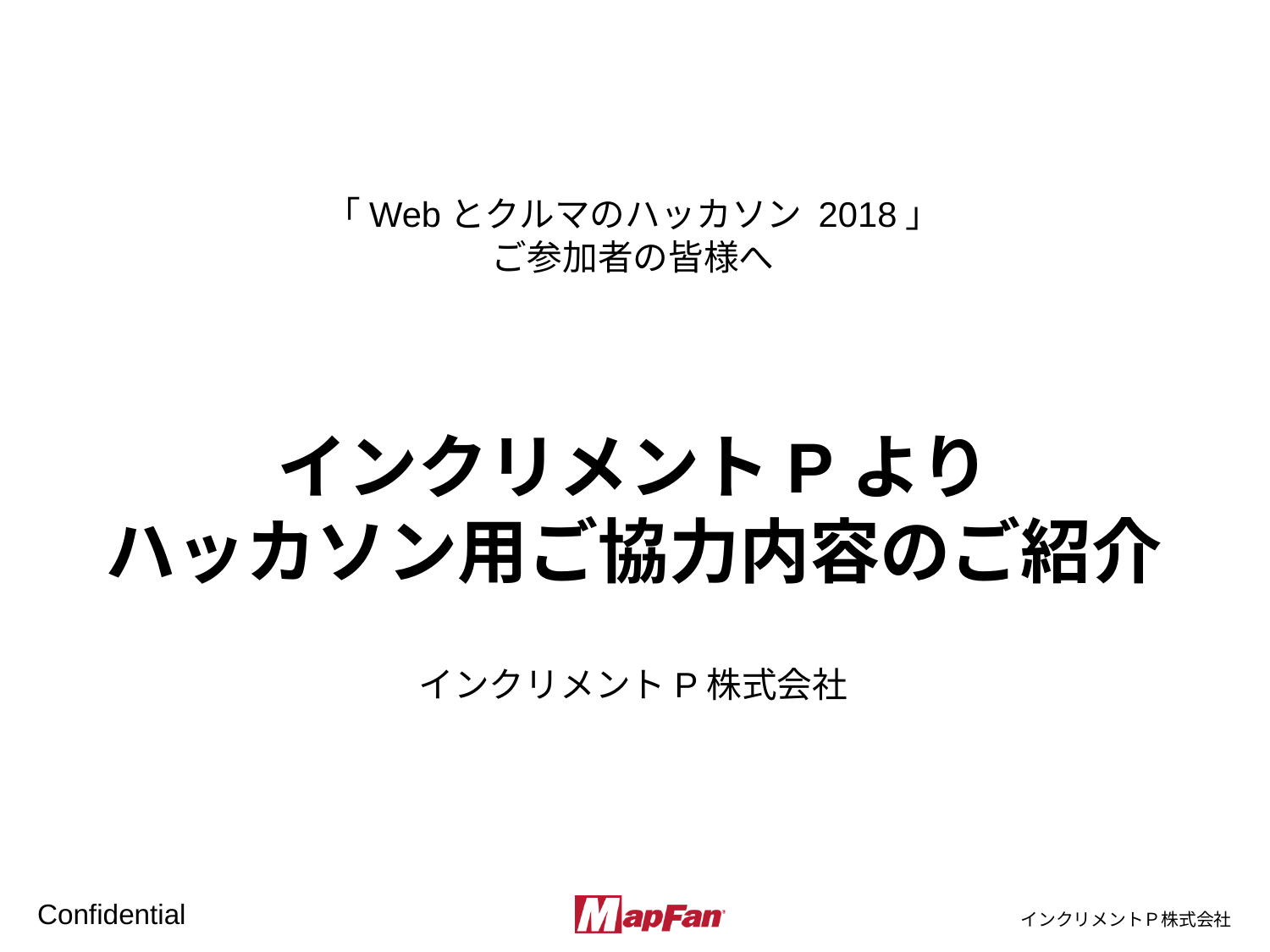

「Webとクルマのハッカソン 2018」
ご参加者の皆様へ
インクリメントPより
ハッカソン用ご協力内容のご紹介
インクリメントP株式会社